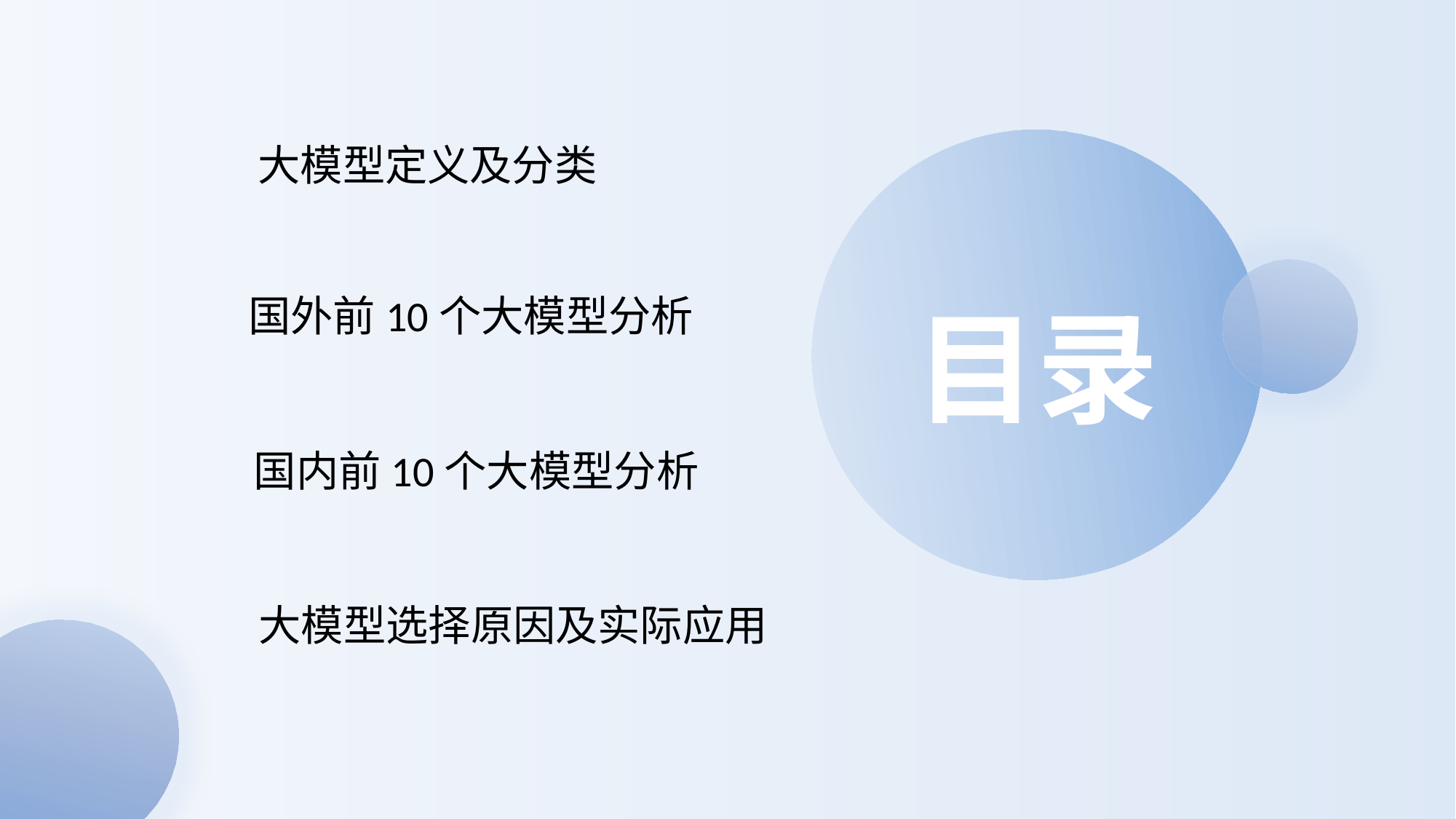

大模型定义及分类

国外前10个大模型分析

目录
国内前10个大模型分析

大模型选择原因及实际应用